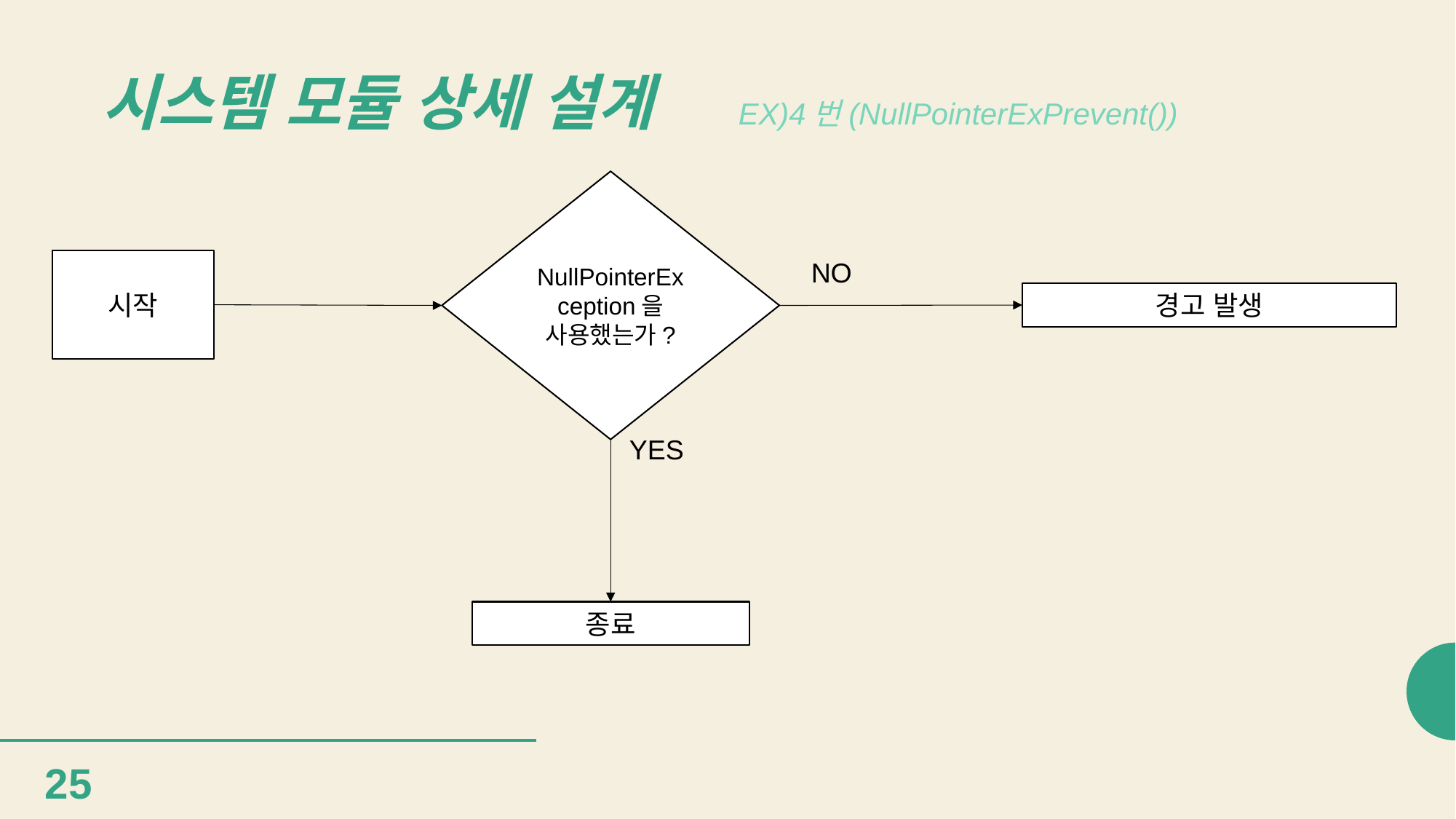

# 시스템 모듈 상세 설계
EX)4번(NullPointerExPrevent())
NullPointerException을 사용했는가?

시작

NO
경고 발생
YES
종료
25